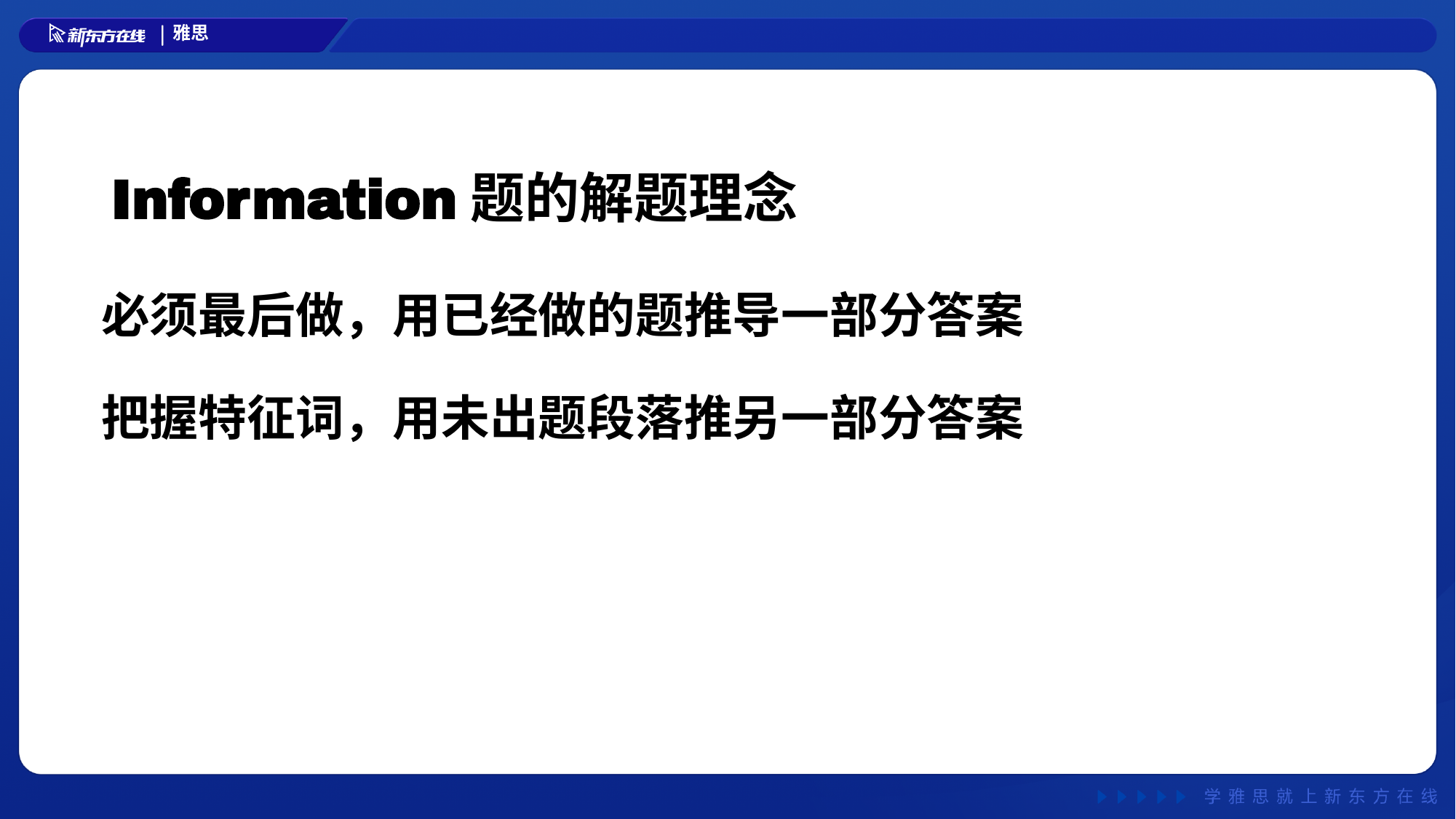

# Information题的解题理念
必须最后做，用已经做的题推导一部分答案
把握特征词，用未出题段落推另一部分答案